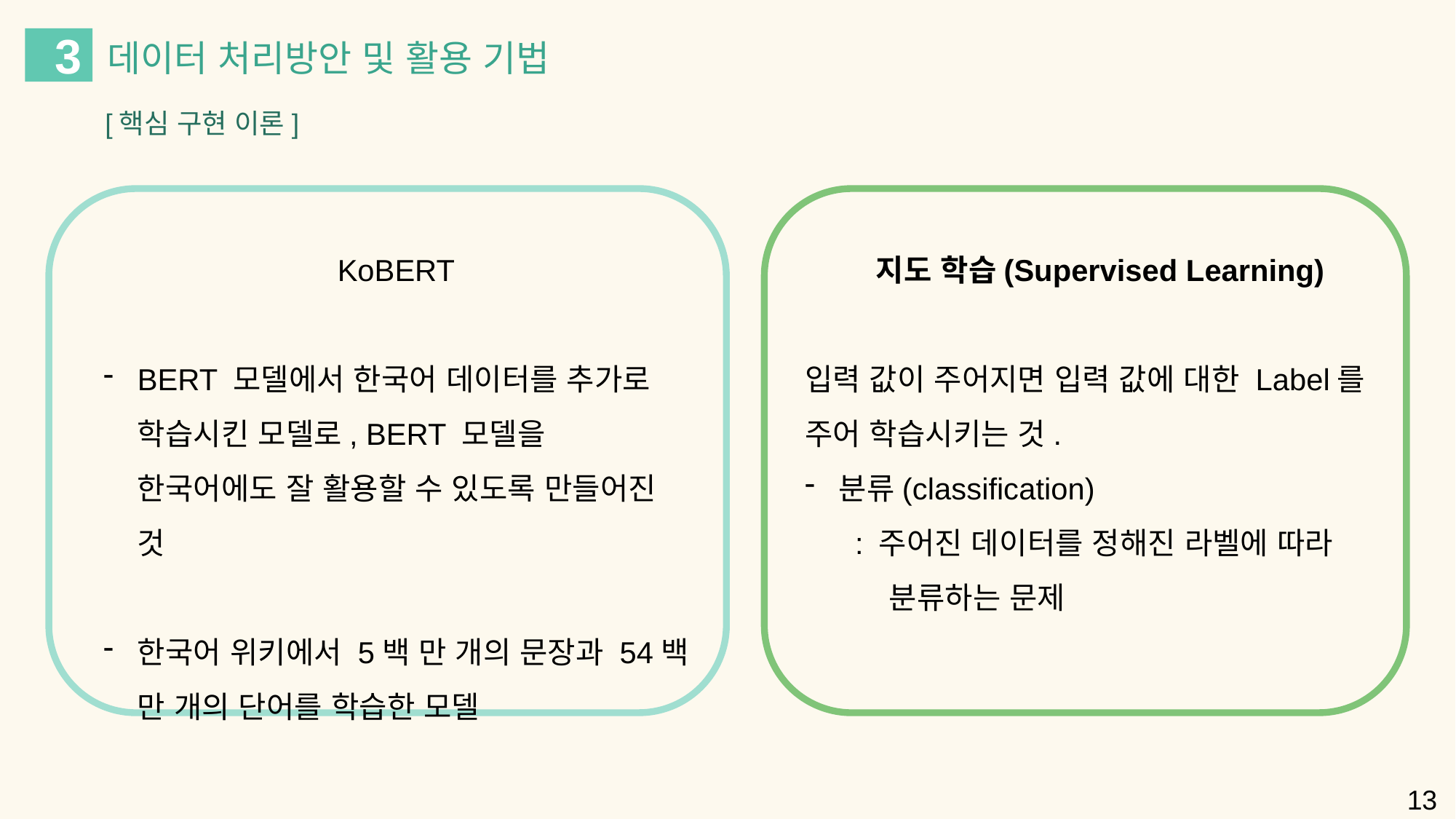

3

데이터 처리방안 및 활용 기법
[핵심 구현 이론]

KoBERT

BERT 모델에서 한국어 데이터를 추가로 학습시킨 모델로, BERT 모델을 한국어에도 잘 활용할 수 있도록 만들어진 것

한국어 위키에서 5백 만 개의 문장과 54백 만 개의 단어를 학습한 모델
지도 학습(Supervised Learning)

입력 값이 주어지면 입력 값에 대한 Label를 주어 학습시키는 것.
분류(classification)
      : 주어진 데이터를 정해진 라벨에 따라
         분류하는 문제
13